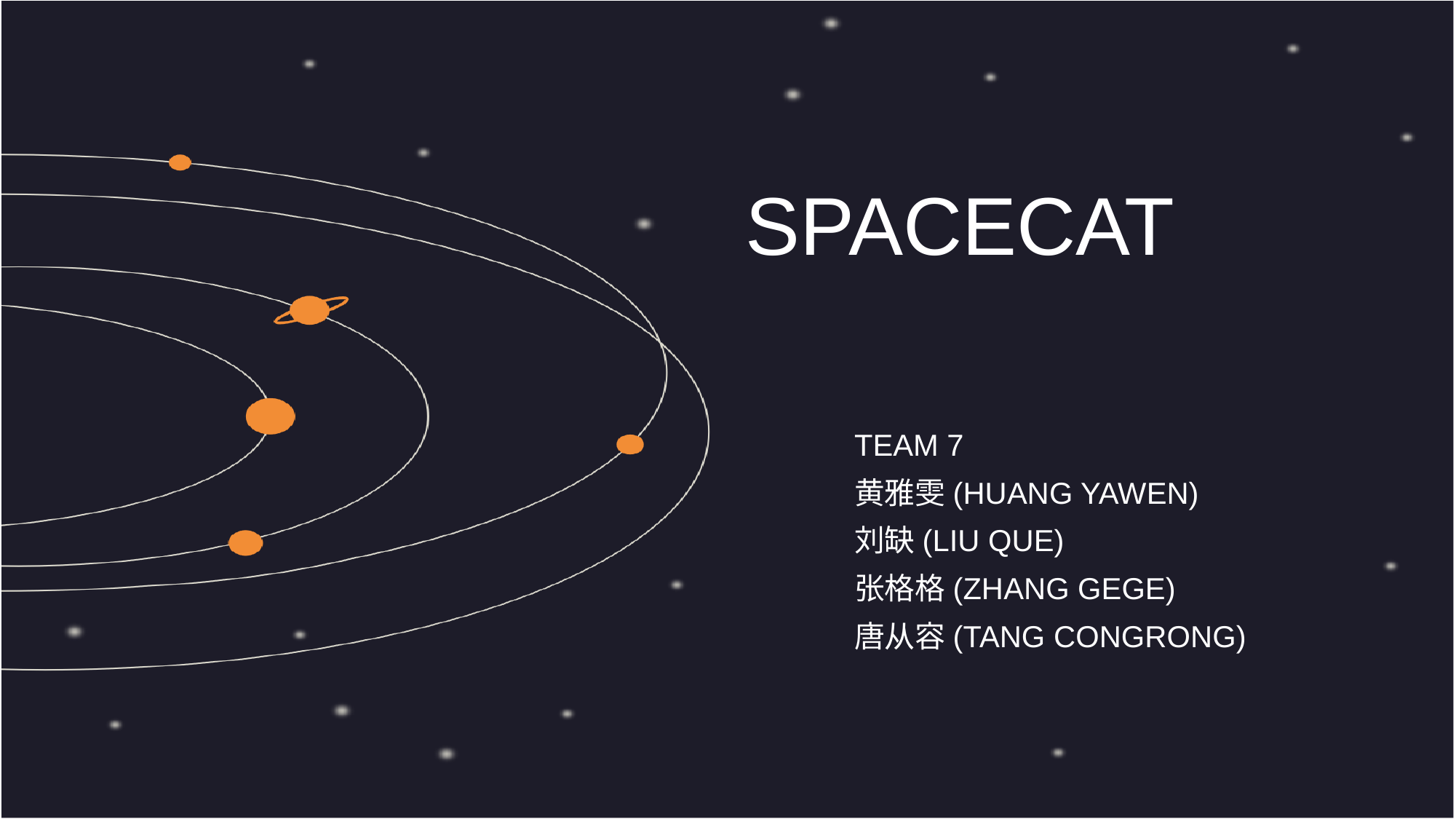

# Spacecat
Team 7
黄雅雯(Huang YAWEN)
刘缺(Liu Que)
张格格(zhang gege)
唐从容(tang congrong)